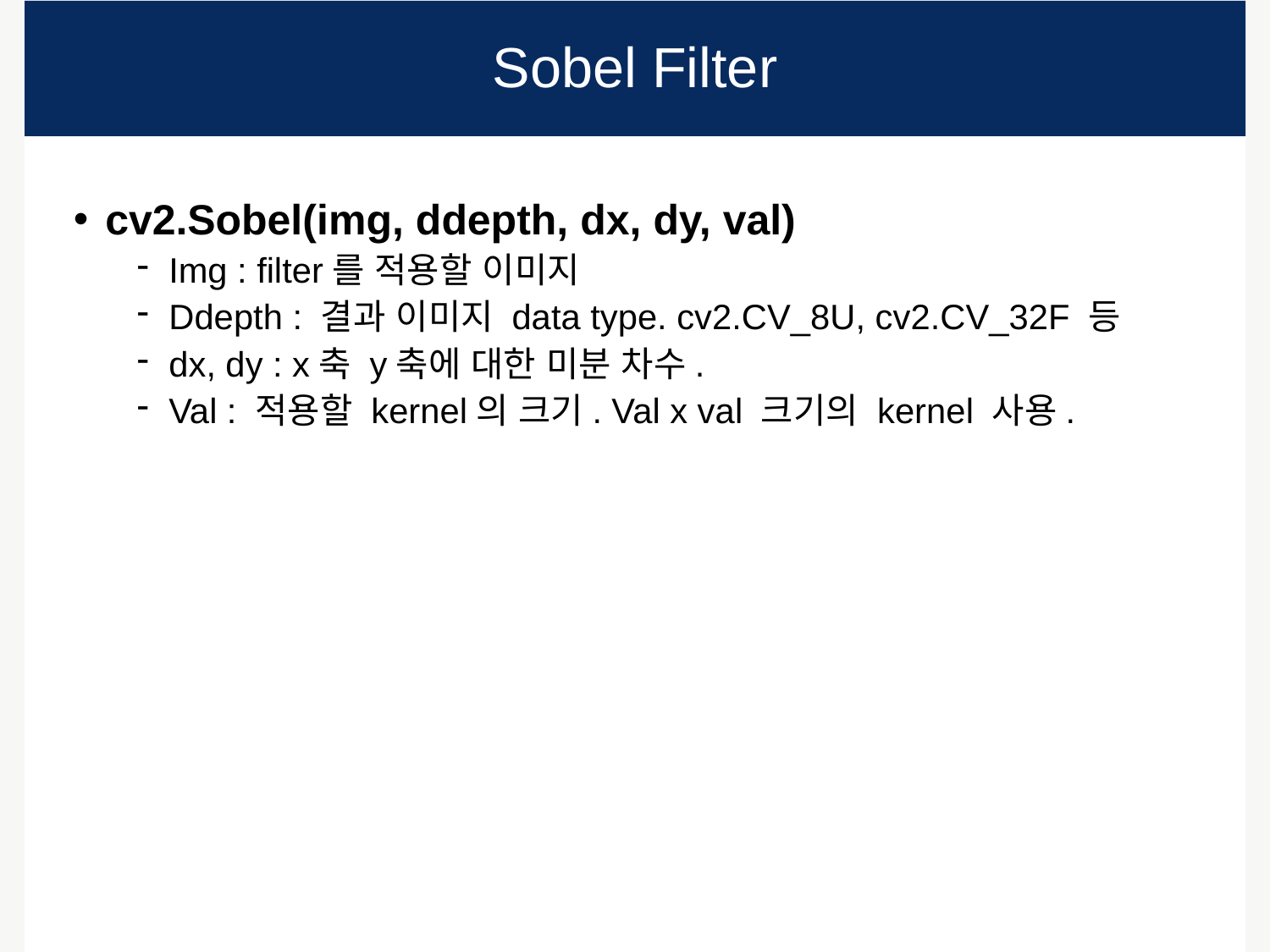

# Sobel Filter
cv2.Sobel(img, ddepth, dx, dy, val)
Img : filter를 적용할 이미지
Ddepth : 결과 이미지 data type. cv2.CV_8U, cv2.CV_32F 등
dx, dy : x축 y축에 대한 미분 차수.
Val : 적용할 kernel의 크기. Val x val 크기의 kernel 사용.